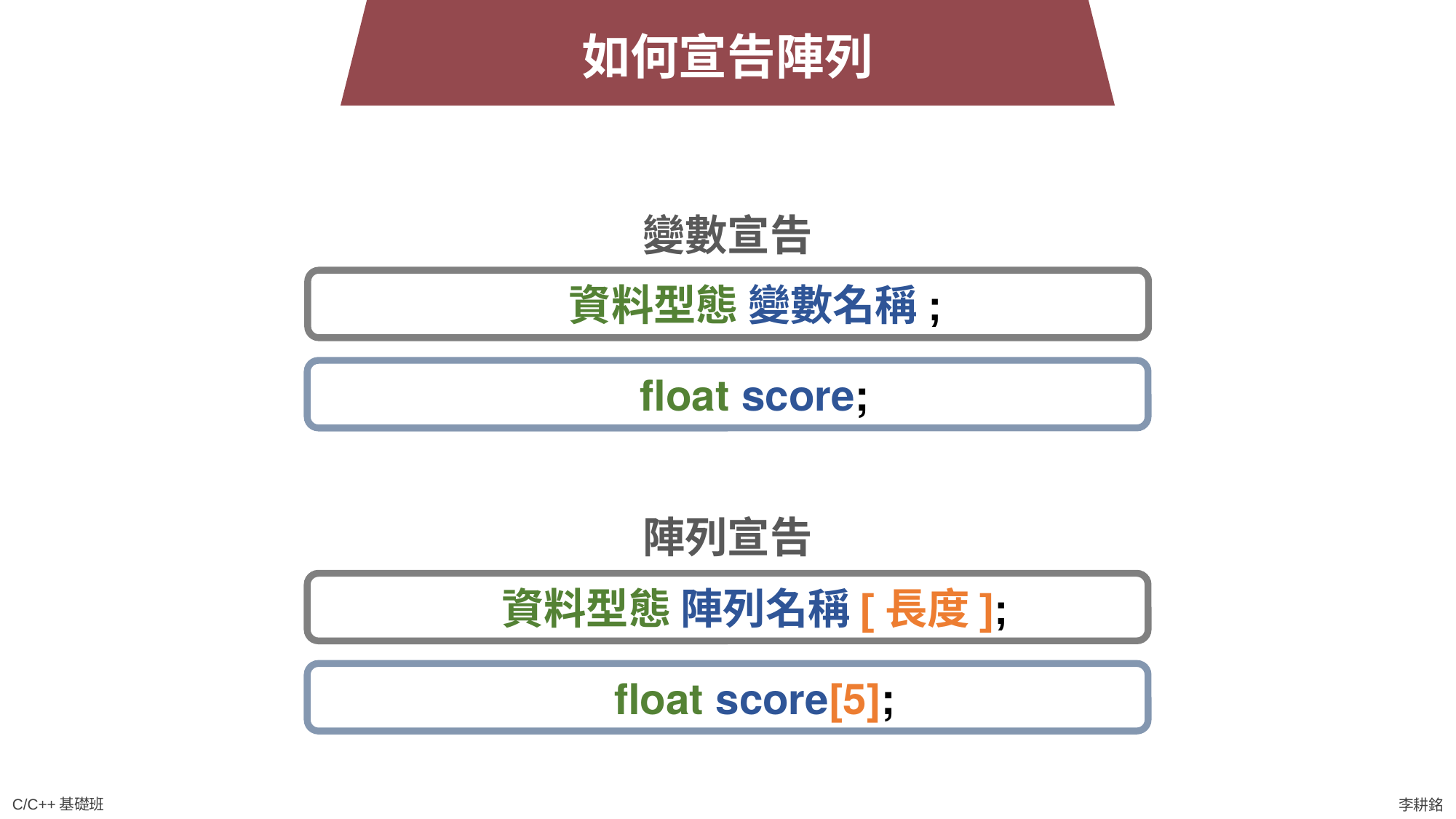

如何宣告陣列
變數宣告
資料型態 變數名稱;
float score;
陣列宣告
資料型態 陣列名稱[長度];
float score[5];
C/C++基礎班
李耕銘